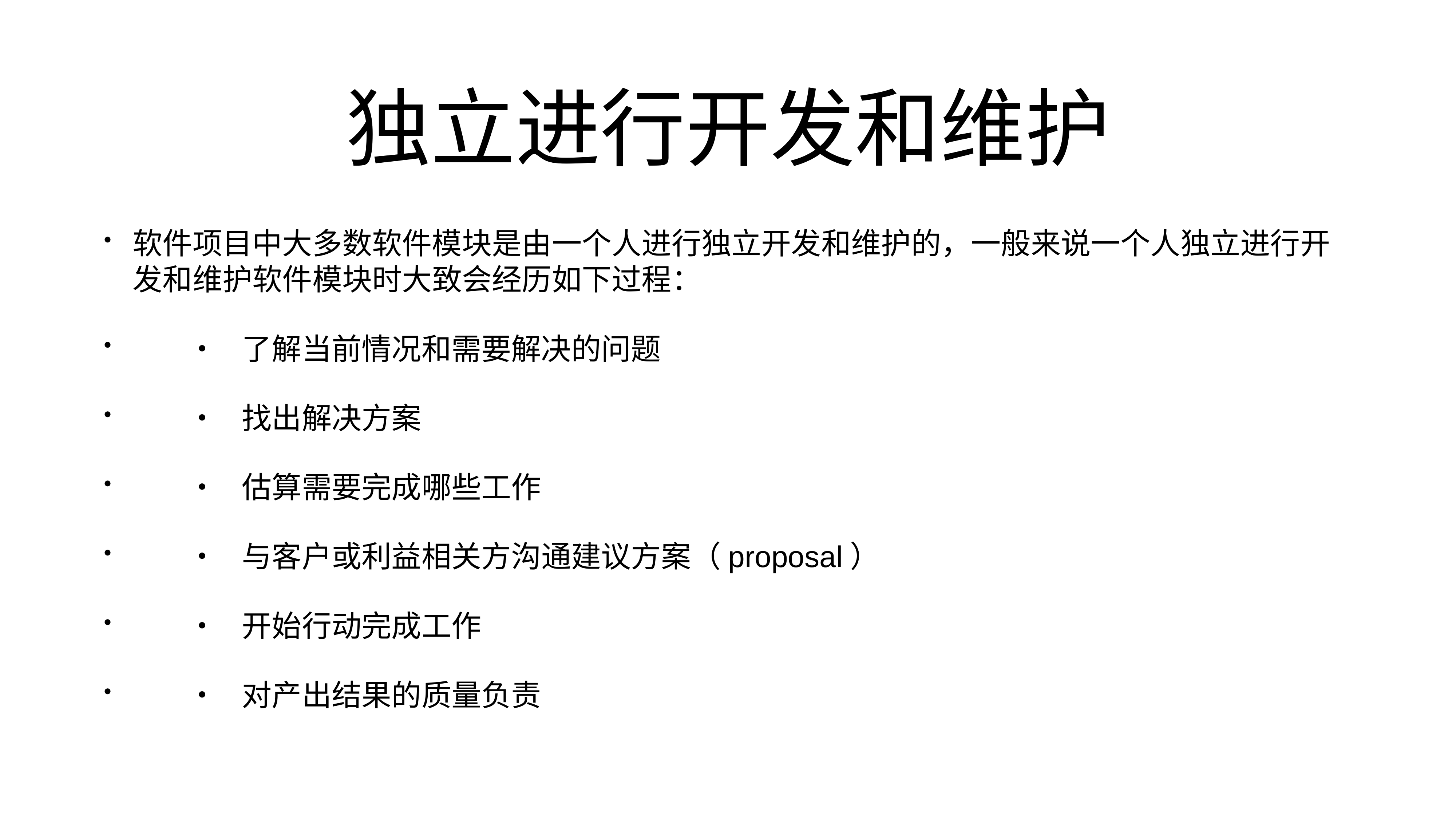

# 独立进行开发和维护
软件项目中大多数软件模块是由一个人进行独立开发和维护的，一般来说一个人独立进行开发和维护软件模块时大致会经历如下过程：
	•	了解当前情况和需要解决的问题
	•	找出解决方案
	•	估算需要完成哪些工作
	•	与客户或利益相关方沟通建议方案（proposal）
	•	开始行动完成工作
	•	对产出结果的质量负责